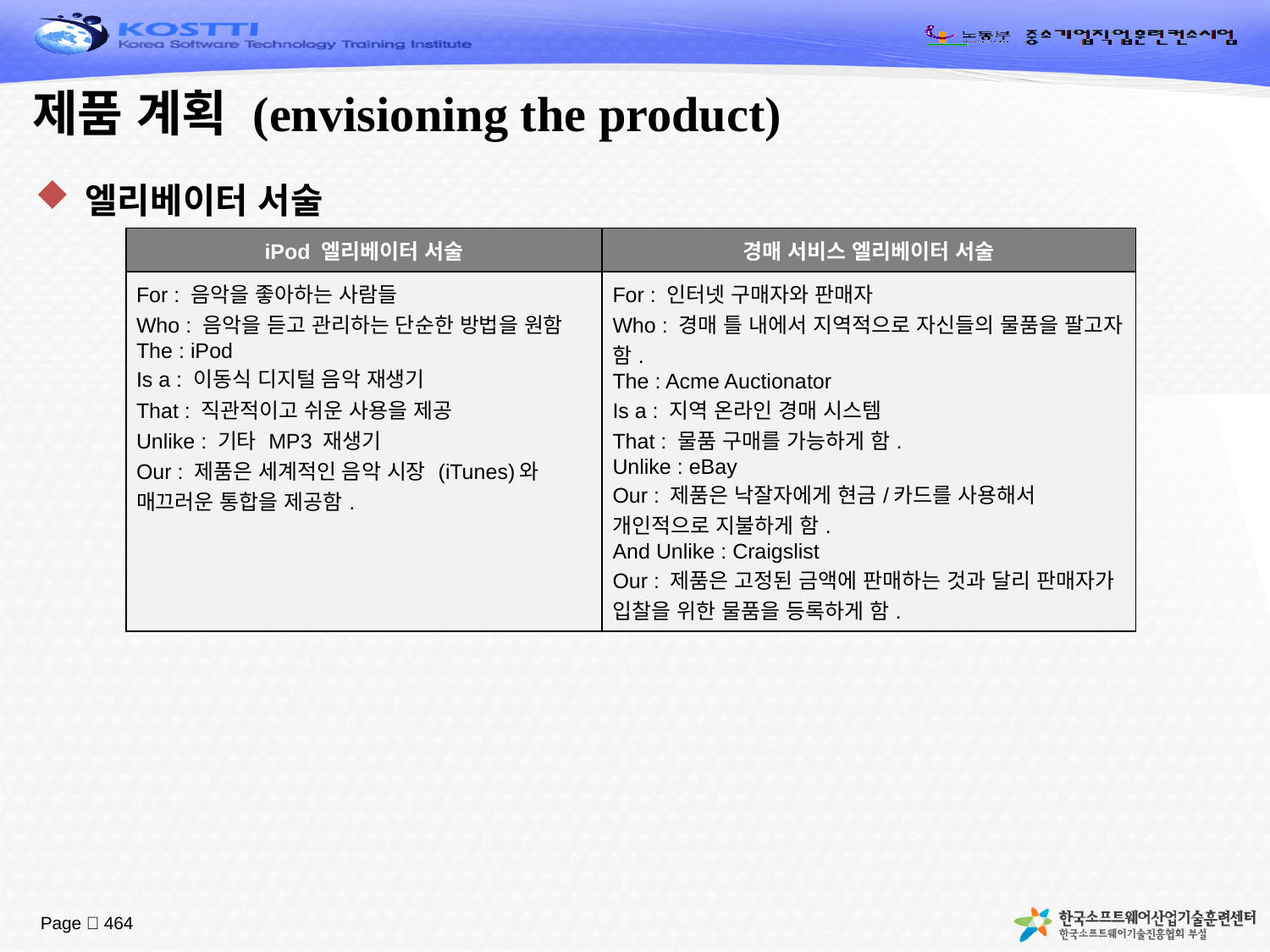

# 제품 계획 (envisioning the product)
엘리베이터 서술
| iPod 엘리베이터 서술 | 경매 서비스 엘리베이터 서술 |
| --- | --- |
| For : 음악을 좋아하는 사람들 Who : 음악을 듣고 관리하는 단순한 방법을 원함 The : iPod Is a : 이동식 디지털 음악 재생기 That : 직관적이고 쉬운 사용을 제공 Unlike : 기타 MP3 재생기 Our : 제품은 세계적인 음악 시장 (iTunes)와 매끄러운 통합을 제공함. | For : 인터넷 구매자와 판매자 Who : 경매 틀 내에서 지역적으로 자신들의 물품을 팔고자 함. The : Acme Auctionator Is a : 지역 온라인 경매 시스템 That : 물품 구매를 가능하게 함. Unlike : eBay Our : 제품은 낙잘자에게 현금/카드를 사용해서 개인적으로 지불하게 함. And Unlike : Craigslist Our : 제품은 고정된 금액에 판매하는 것과 달리 판매자가 입찰을 위한 물품을 등록하게 함. |